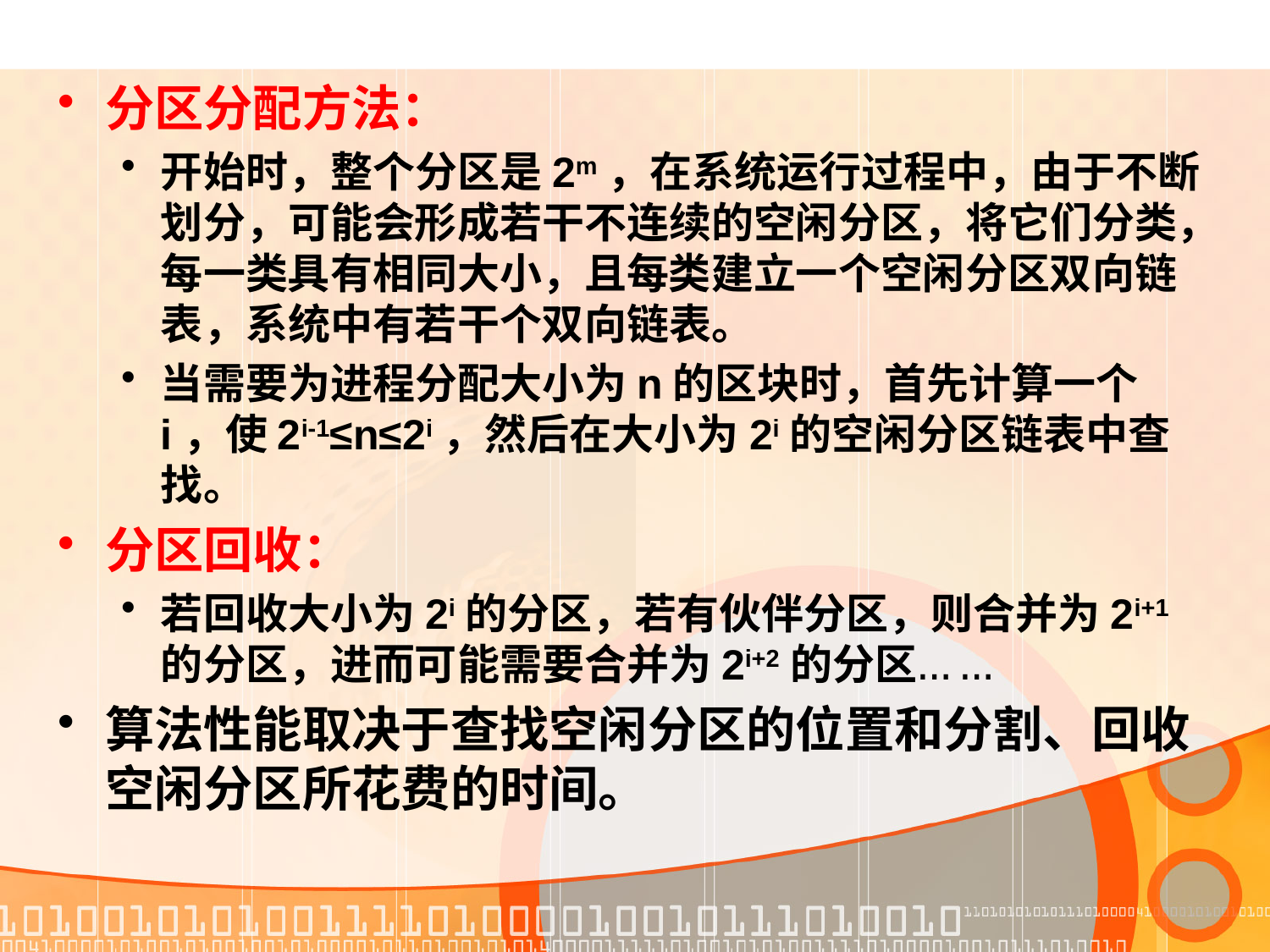

分区分配方法：
开始时，整个分区是2m，在系统运行过程中，由于不断划分，可能会形成若干不连续的空闲分区，将它们分类，每一类具有相同大小，且每类建立一个空闲分区双向链表，系统中有若干个双向链表。
当需要为进程分配大小为n的区块时，首先计算一个i，使2i-1≤n≤2i，然后在大小为2i的空闲分区链表中查找。
分区回收：
若回收大小为2i的分区，若有伙伴分区，则合并为2i+1的分区，进而可能需要合并为2i+2的分区……
算法性能取决于查找空闲分区的位置和分割、回收空闲分区所花费的时间。